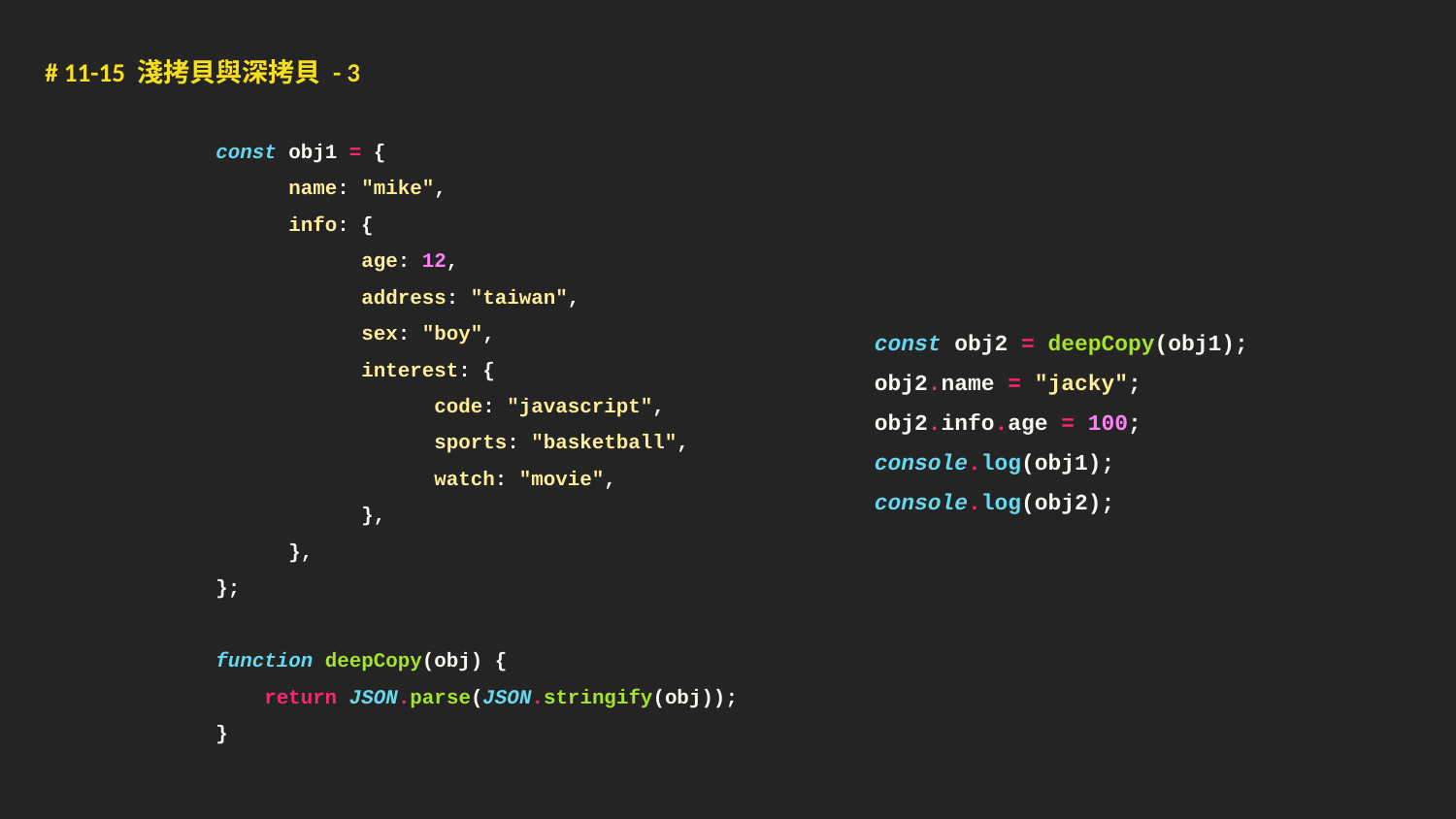

# 11-15 淺拷貝與深拷貝 - 3
const obj1 = {
name: "mike",
info: {
age: 12,
address: "taiwan",
sex: "boy",
interest: {
code: "javascript",
sports: "basketball",
watch: "movie",
},
},
};

function deepCopy(obj) {
    return JSON.parse(JSON.stringify(obj));
}
const obj2 = deepCopy(obj1);
obj2.name = "jacky";
obj2.info.age = 100;
console.log(obj1);
console.log(obj2);